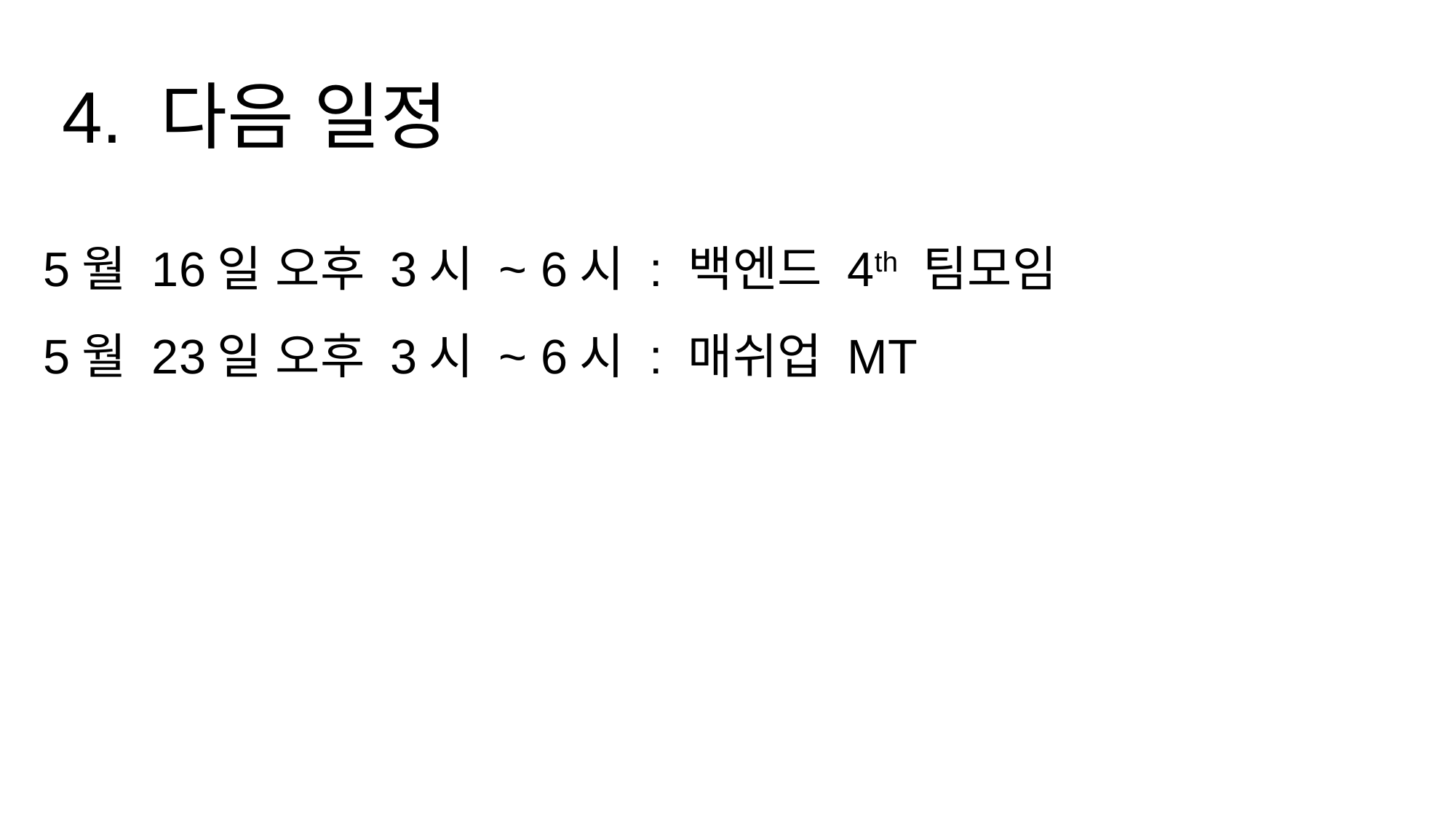

4. 다음 일정
5월 16일 오후 3시 ~ 6시 : 백엔드 4th 팀모임
5월 23일 오후 3시 ~ 6시 : 매쉬업 MT